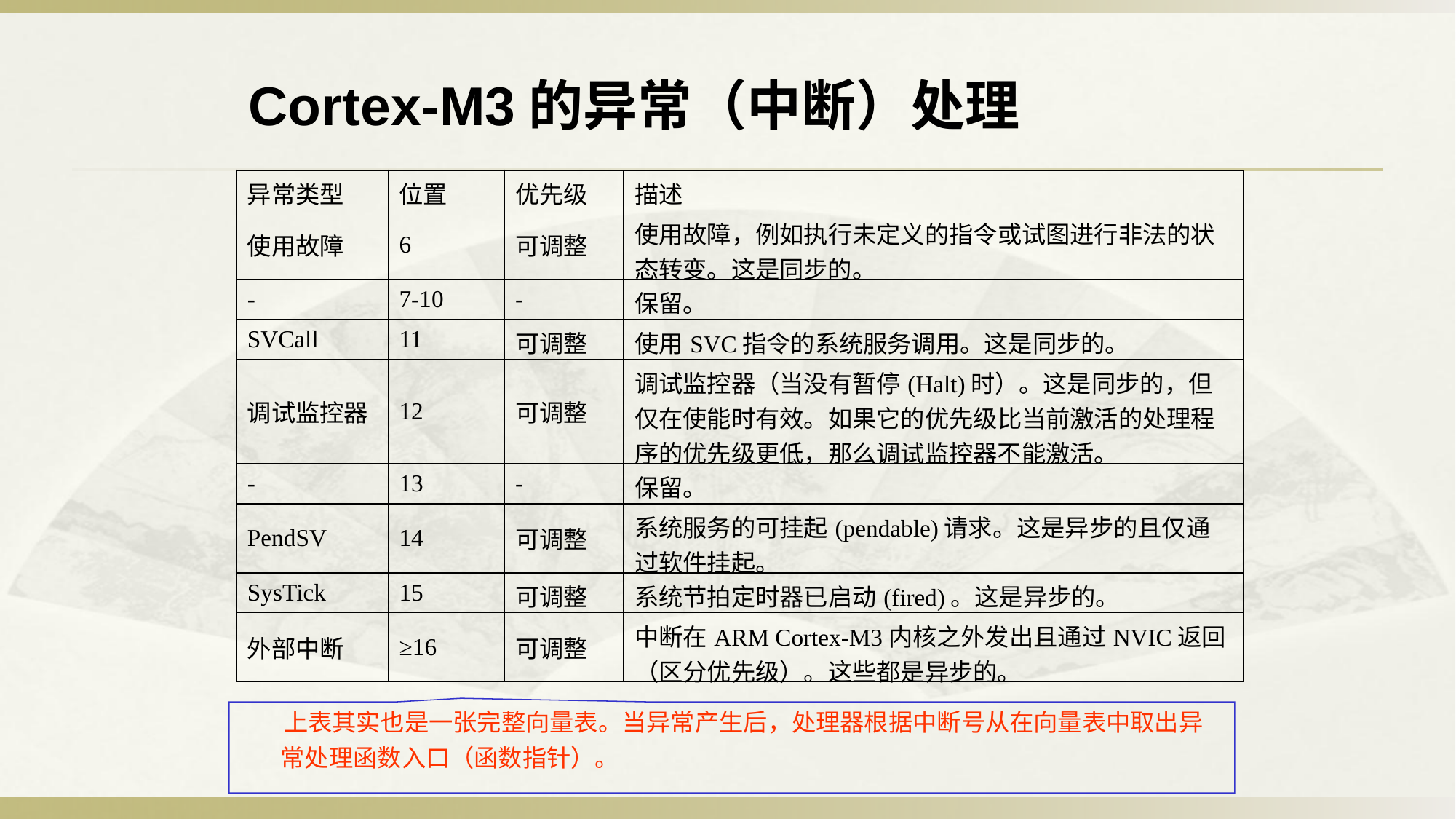

Cortex-M3的异常（中断）处理
| 异常类型 | 位置 | 优先级 | 描述 |
| --- | --- | --- | --- |
| 使用故障 | 6 | 可调整 | 使用故障，例如执行未定义的指令或试图进行非法的状态转变。这是同步的。 |
| - | 7-10 | - | 保留。 |
| SVCall | 11 | 可调整 | 使用SVC指令的系统服务调用。这是同步的。 |
| 调试监控器 | 12 | 可调整 | 调试监控器（当没有暂停(Halt)时）。这是同步的，但仅在使能时有效。如果它的优先级比当前激活的处理程序的优先级更低，那么调试监控器不能激活。 |
| - | 13 | - | 保留。 |
| PendSV | 14 | 可调整 | 系统服务的可挂起(pendable)请求。这是异步的且仅通过软件挂起。 |
| SysTick | 15 | 可调整 | 系统节拍定时器已启动(fired)。这是异步的。 |
| 外部中断 | ≥16 | 可调整 | 中断在ARM Cortex-M3内核之外发出且通过NVIC返回（区分优先级）。这些都是异步的。 |
       上表其实也是一张完整向量表。当异常产生后，处理器根据中断号从在向量表中取出异常处理函数入口（函数指针）。